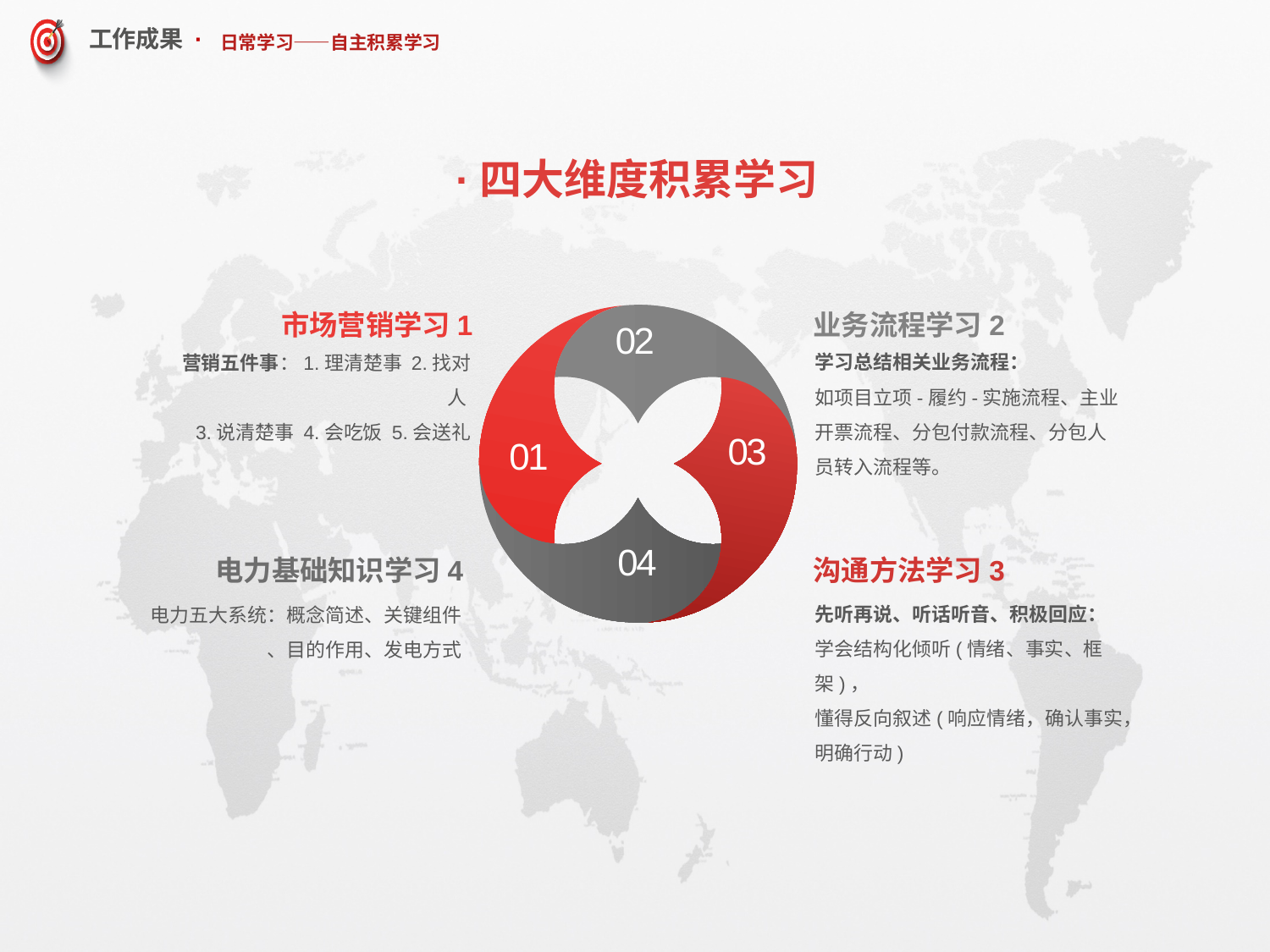

# 日常学习——自主积累学习
·四大维度积累学习

02

01
市场营销学习1
营销五件事：1.理清楚事 2.找对人
3.说清楚事 4.会吃饭 5.会送礼
业务流程学习2
学习总结相关业务流程：
如项目立项-履约-实施流程、主业开票流程、分包付款流程、分包人员转入流程等。

03

04

电力基础知识学习4
电力五大系统：概念简述、关键组件
、目的作用、发电方式
沟通方法学习3
先听再说、听话听音、积极回应：
学会结构化倾听(情绪、事实、框架)，
懂得反向叙述(响应情绪，确认事实，明确行动)